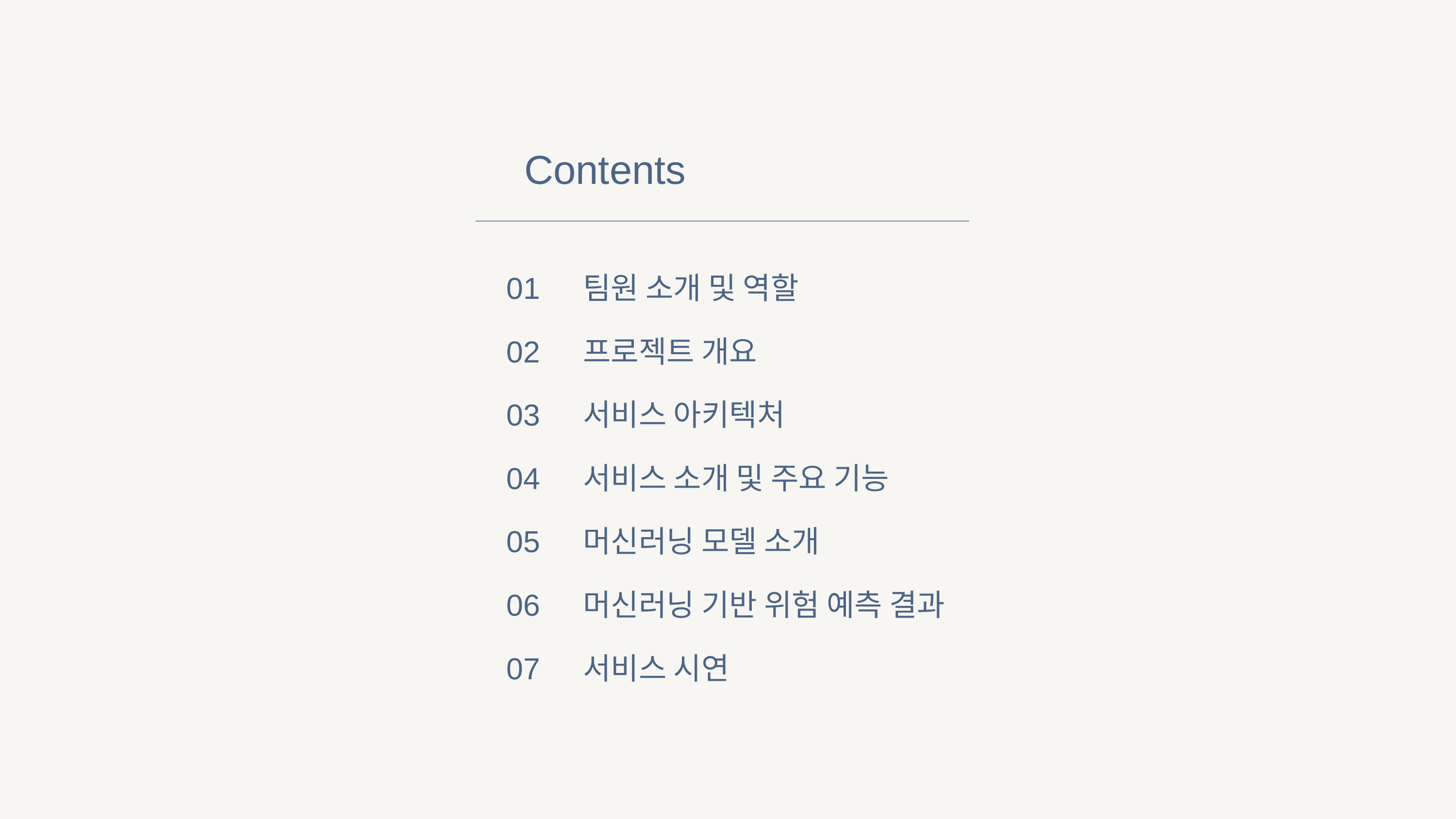

Contents

01
02
03
04
05
06
07
팀원 소개 및 역할
프로젝트 개요
서비스 아키텍처
서비스 소개 및 주요 기능
머신러닝 모델 소개
머신러닝 기반 위험 예측 결과
서비스 시연